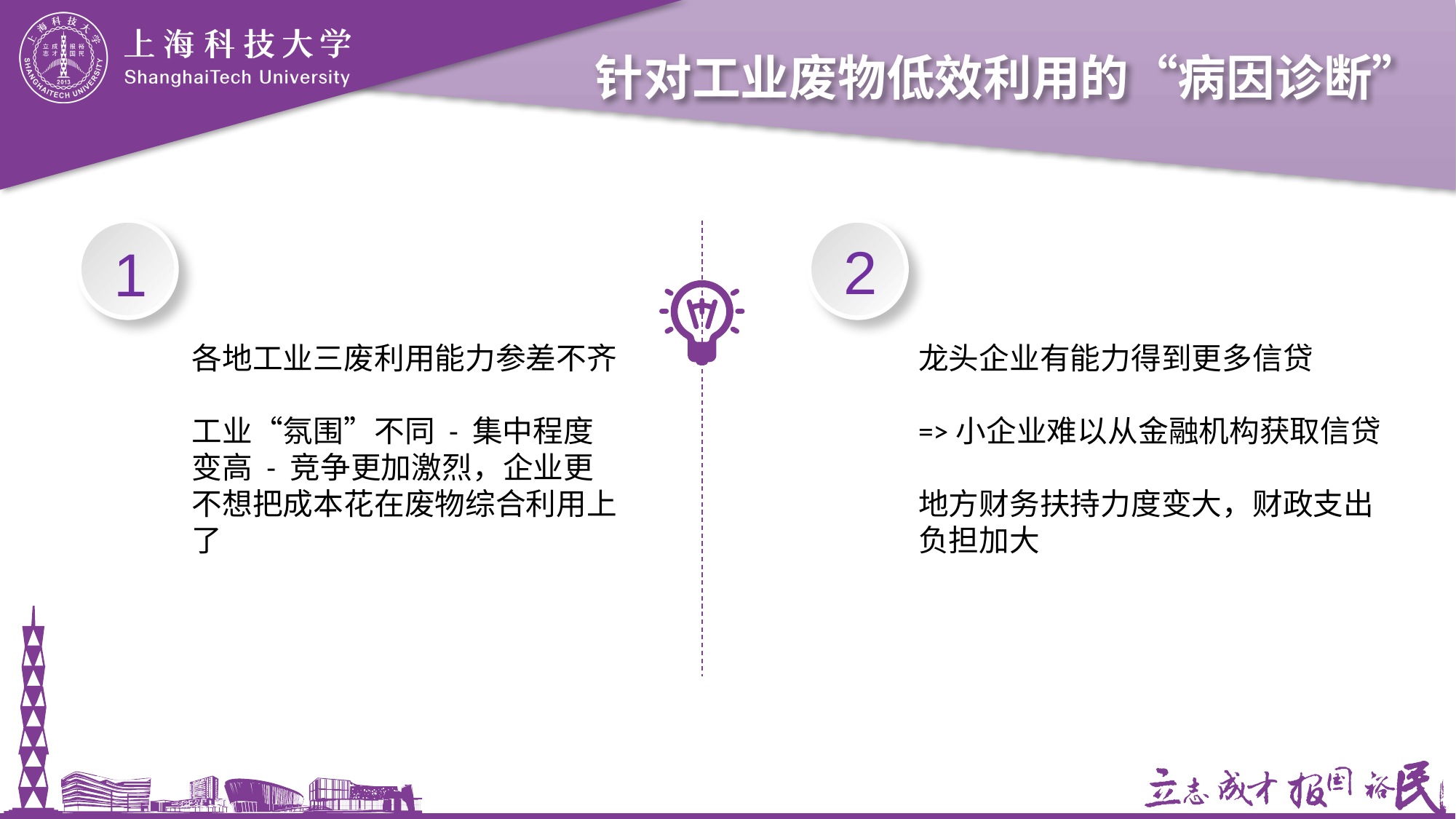

# 针对工业废物低效利用的“病因诊断”

2
1
各地工业三废利用能力参差不齐

工业“氛围”不同 - 集中程度变高 - 竞争更加激烈，企业更不想把成本花在废物综合利用上了

龙头企业有能力得到更多信贷

=>小企业难以从金融机构获取信贷

地方财务扶持力度变大，财政支出负担加大